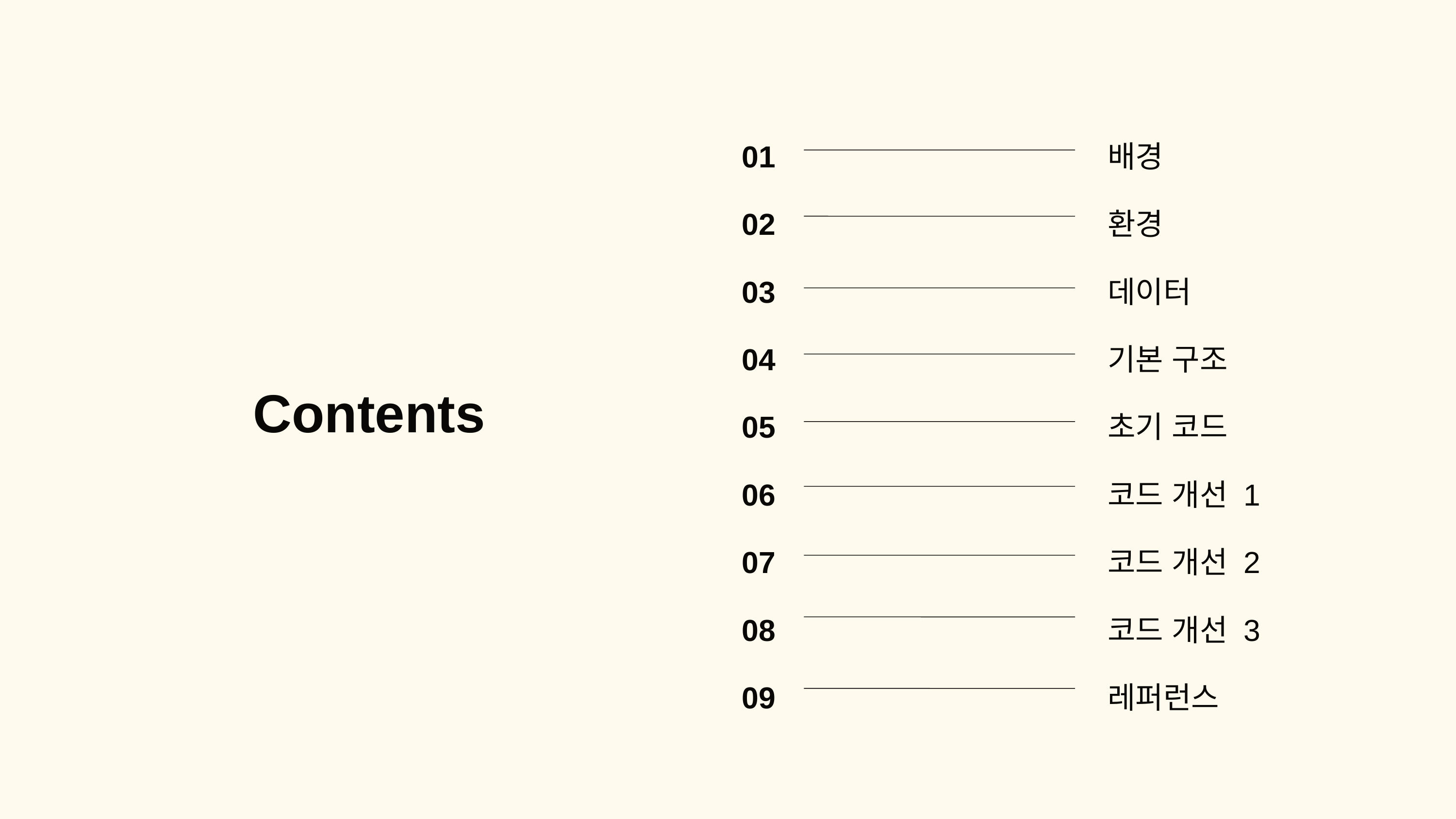

01
02
03
04
05
06
07
08
09
배경
환경
데이터
기본 구조
초기 코드
코드 개선 1
코드 개선 2
코드 개선 3
레퍼런스

Contents